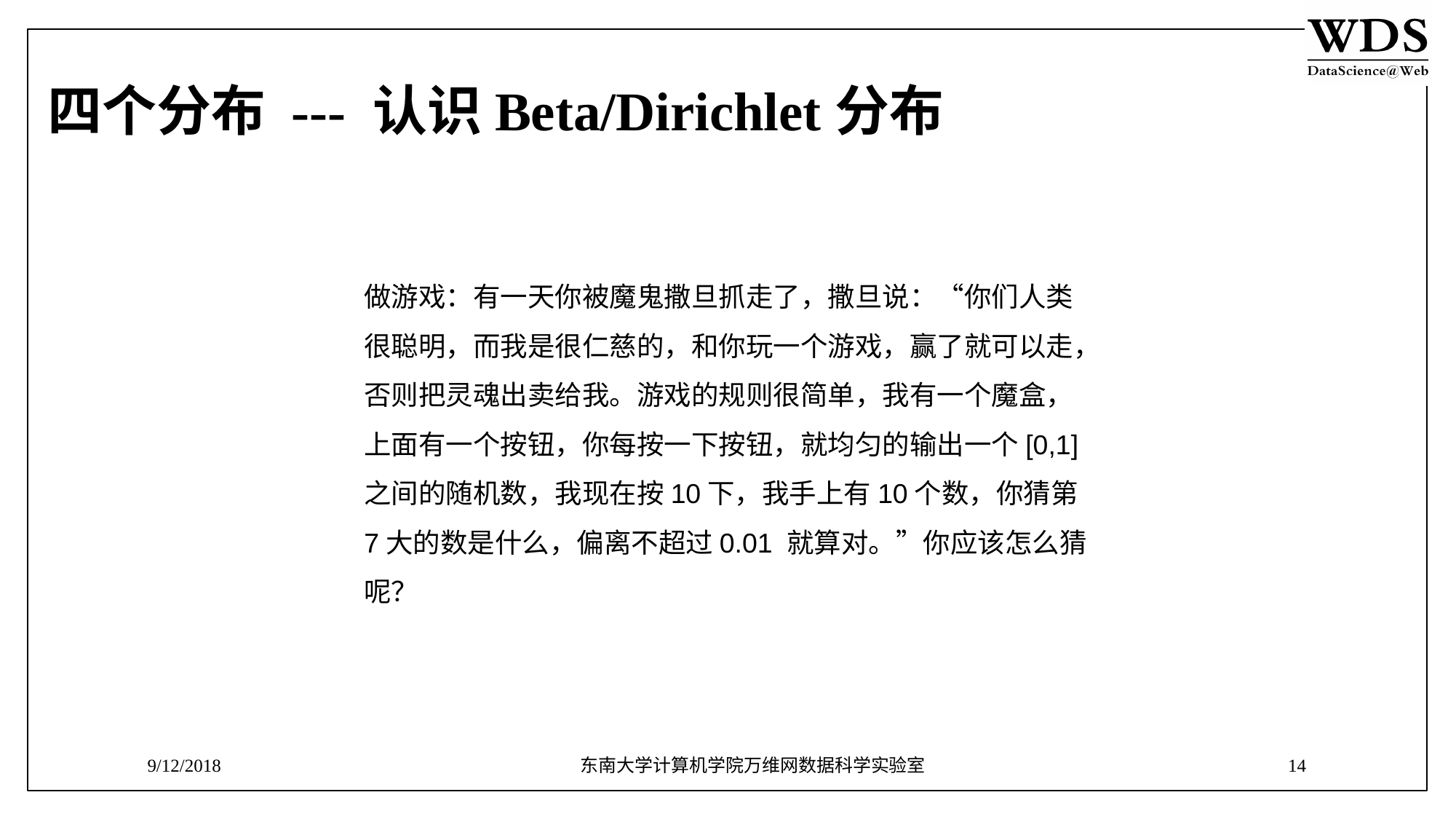

# 四个分布 --- 认识Beta/Dirichlet分布
做游戏：有一天你被魔鬼撒旦抓走了，撒旦说：“你们人类很聪明，而我是很仁慈的，和你玩一个游戏，赢了就可以走，否则把灵魂出卖给我。游戏的规则很简单，我有一个魔盒，上面有一个按钮，你每按一下按钮，就均匀的输出一个[0,1]之间的随机数，我现在按10下，我手上有10个数，你猜第7大的数是什么，偏离不超过0.01 就算对。”你应该怎么猜呢？
9/12/2018
东南大学计算机学院万维网数据科学实验室
14